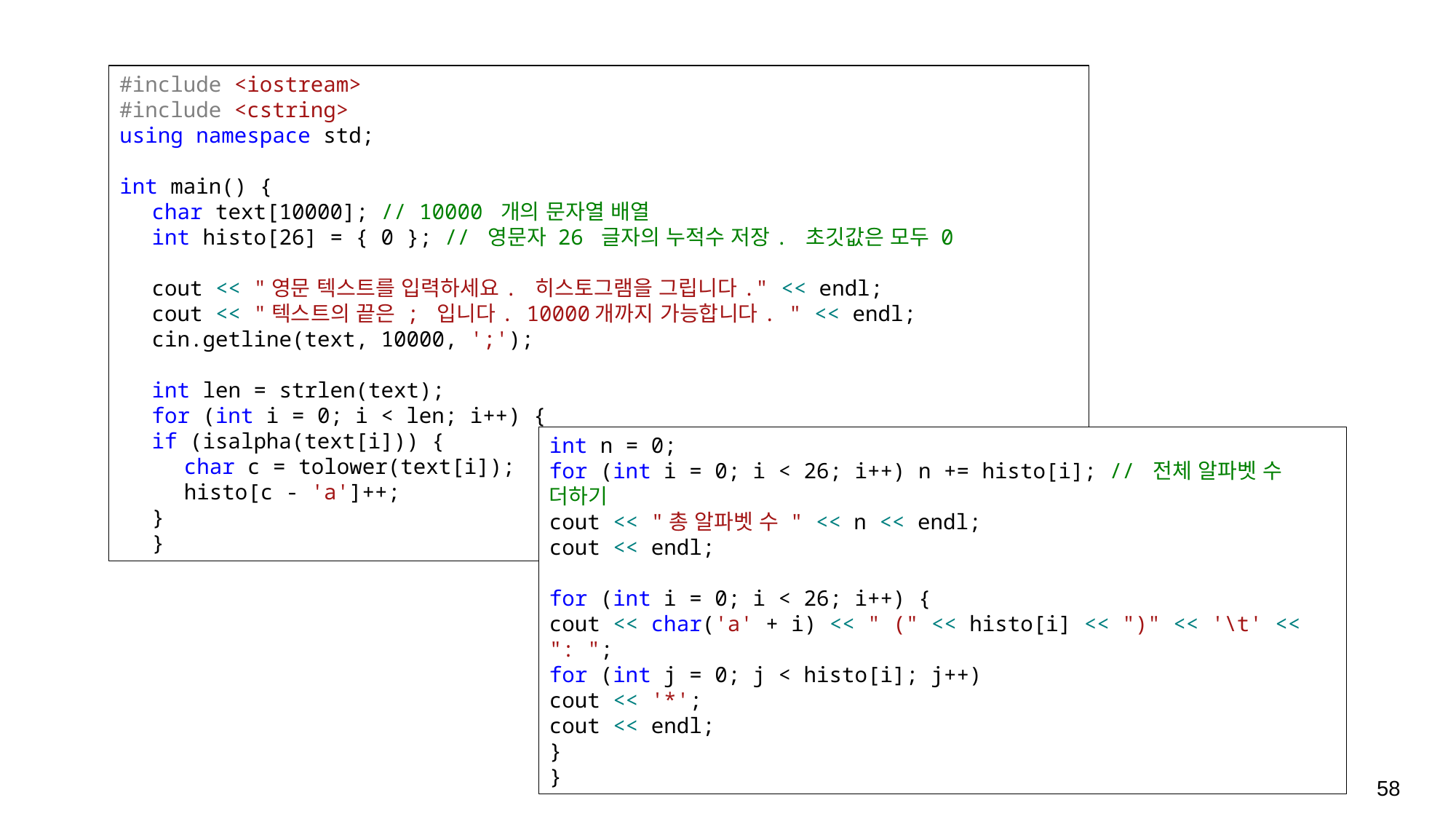

#include <iostream>
#include <cstring>
using namespace std;

int main() {
char text[10000]; // 10000 개의 문자열 배열
int histo[26] = { 0 }; // 영문자 26 글자의 누적수 저장. 초깃값은 모두 0

cout << "영문 텍스트를 입력하세요. 히스토그램을 그립니다." << endl;
cout << "텍스트의 끝은 ; 입니다. 10000개까지 가능합니다. " << endl;
cin.getline(text, 10000, ';');

int len = strlen(text);
for (int i = 0; i < len; i++) {
if (isalpha(text[i])) {
char c = tolower(text[i]);
histo[c - 'a']++;
}
}
int n = 0;
for (int i = 0; i < 26; i++) n += histo[i]; // 전체 알파벳 수 더하기
cout << "총 알파벳 수 " << n << endl;
cout << endl;

for (int i = 0; i < 26; i++) {
cout << char('a' + i) << " (" << histo[i] << ")" << '\t' << ": ";
for (int j = 0; j < histo[i]; j++)
cout << '*';
cout << endl;
}
}